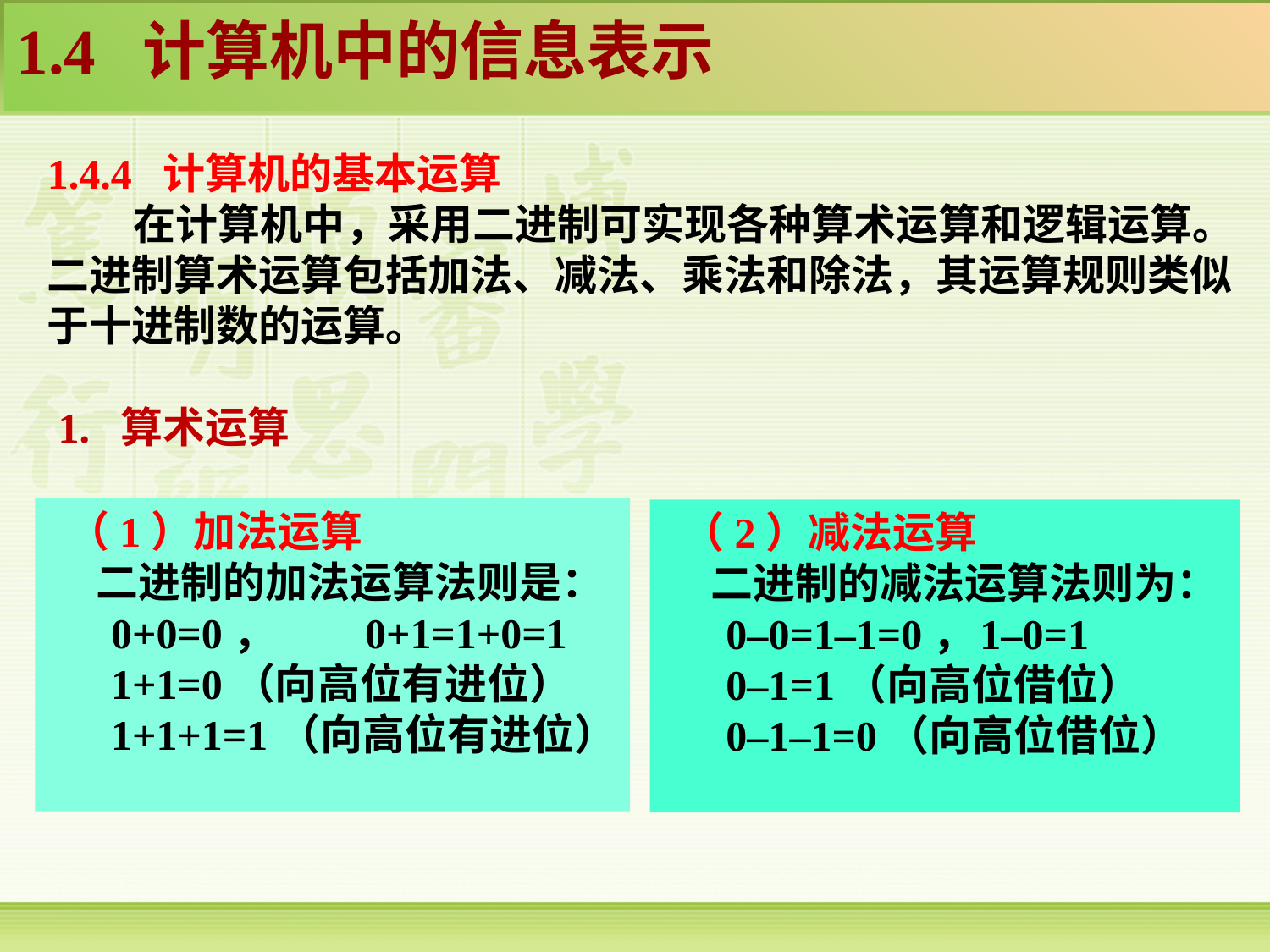

1.4  计算机中的信息表示
1.4.4  计算机的基本运算
        在计算机中，采用二进制可实现各种算术运算和逻辑运算。二进制算术运算包括加法、减法、乘法和除法，其运算规则类似于十进制数的运算。

 1.  算术运算
 （1）加法运算
    二进制的加法运算法则是：
0+0=0，	0+1=1+0=1
1+1=0（向高位有进位）
1+1+1=1（向高位有进位）

 （2）减法运算
    二进制的减法运算法则为：
0–0=1–1=0，	1–0=1
0–1=1（向高位借位）
0–1–1=0（向高位借位）

39